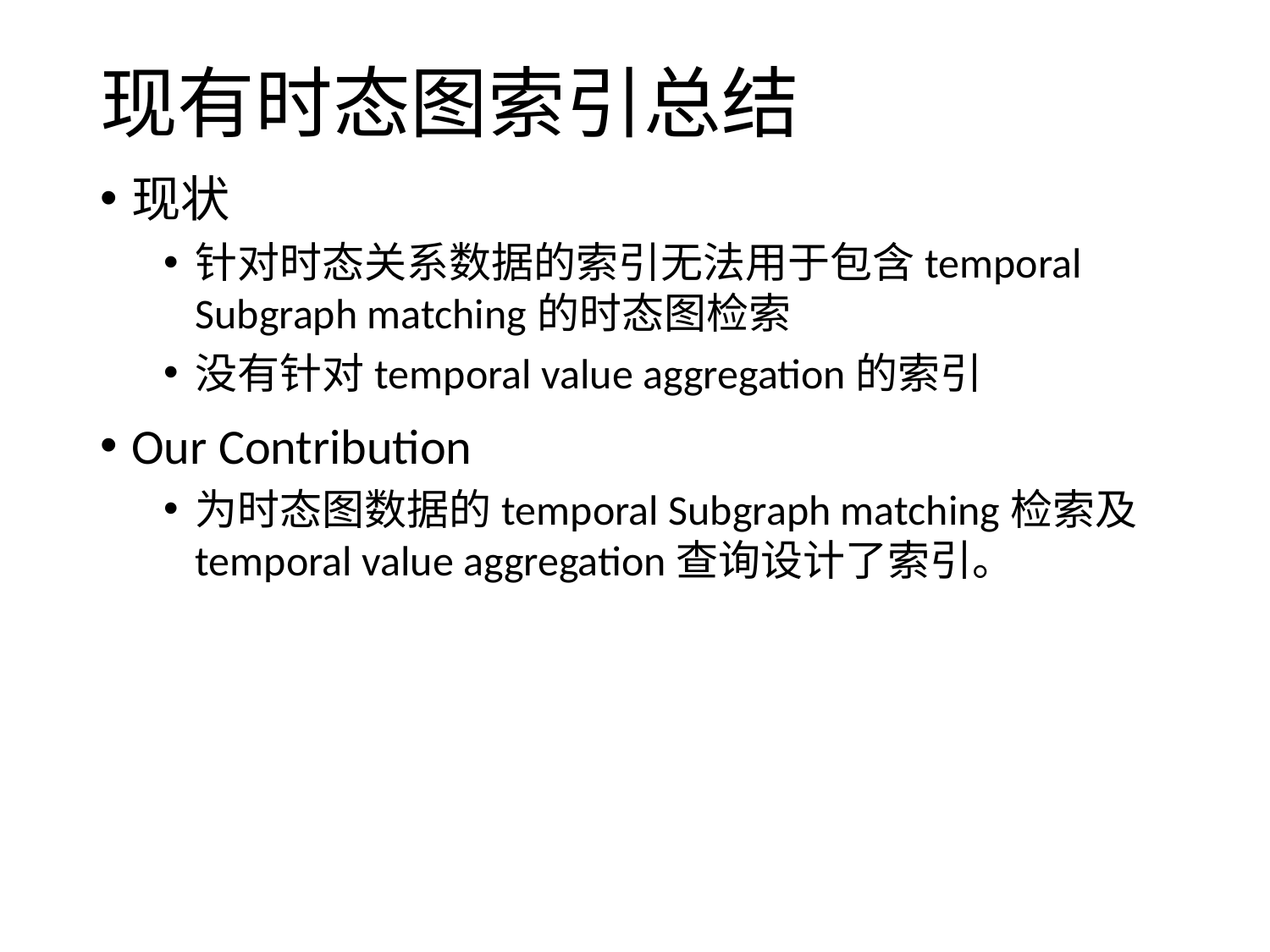

# 现有时态图索引总结
现状
针对时态关系数据的索引无法用于包含temporal Subgraph matching的时态图检索
没有针对temporal value aggregation的索引
Our Contribution
为时态图数据的temporal Subgraph matching检索及temporal value aggregation查询设计了索引。